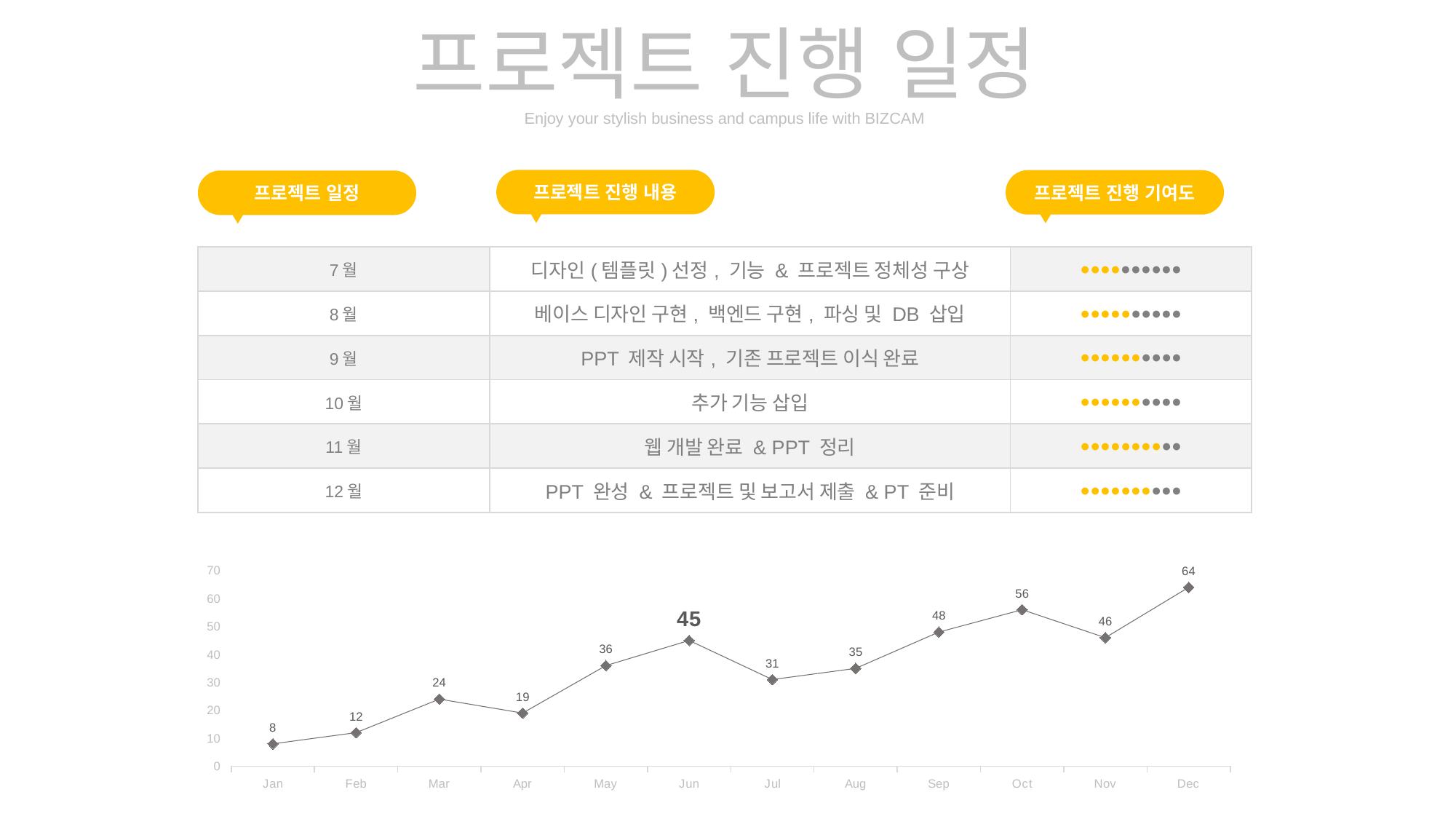

프로젝트 진행 일정
Enjoy your stylish business and campus life with BIZCAM
프로젝트 진행 내용

프로젝트 진행 기여도

프로젝트 일정

| 7월 | 디자인(템플릿)선정, 기능 & 프로젝트 정체성 구상 | ●●●●●●●●●● |
| --- | --- | --- |
| 8월 | 베이스 디자인 구현, 백엔드 구현, 파싱 및 DB 삽입 | ●●●●●●●●●● |
| 9월 | PPT 제작 시작, 기존 프로젝트 이식 완료 | ●●●●●●●●●● |
| 10월 | 추가 기능 삽입 | ●●●●●●●●●● |
| 11월 | 웹 개발 완료 & PPT 정리 | ●●●●●●●●●● |
| 12월 | PPT 완성 & 프로젝트 및 보고서 제출 & PT 준비 | ●●●●●●●●●● |

### Chart

| Category | 수량 |
|---|---|
| Jan | 8.0 |
| Feb | 12.0 |
| Mar | 24.0 |
| Apr | 19.0 |
| May | 36.0 |
| Jun | 45.0 |
| Jul | 31.0 |
| Aug | 35.0 |
| Sep | 48.0 |
| Oct | 56.0 |
| Nov | 46.0 |
| Dec | 64.0 |